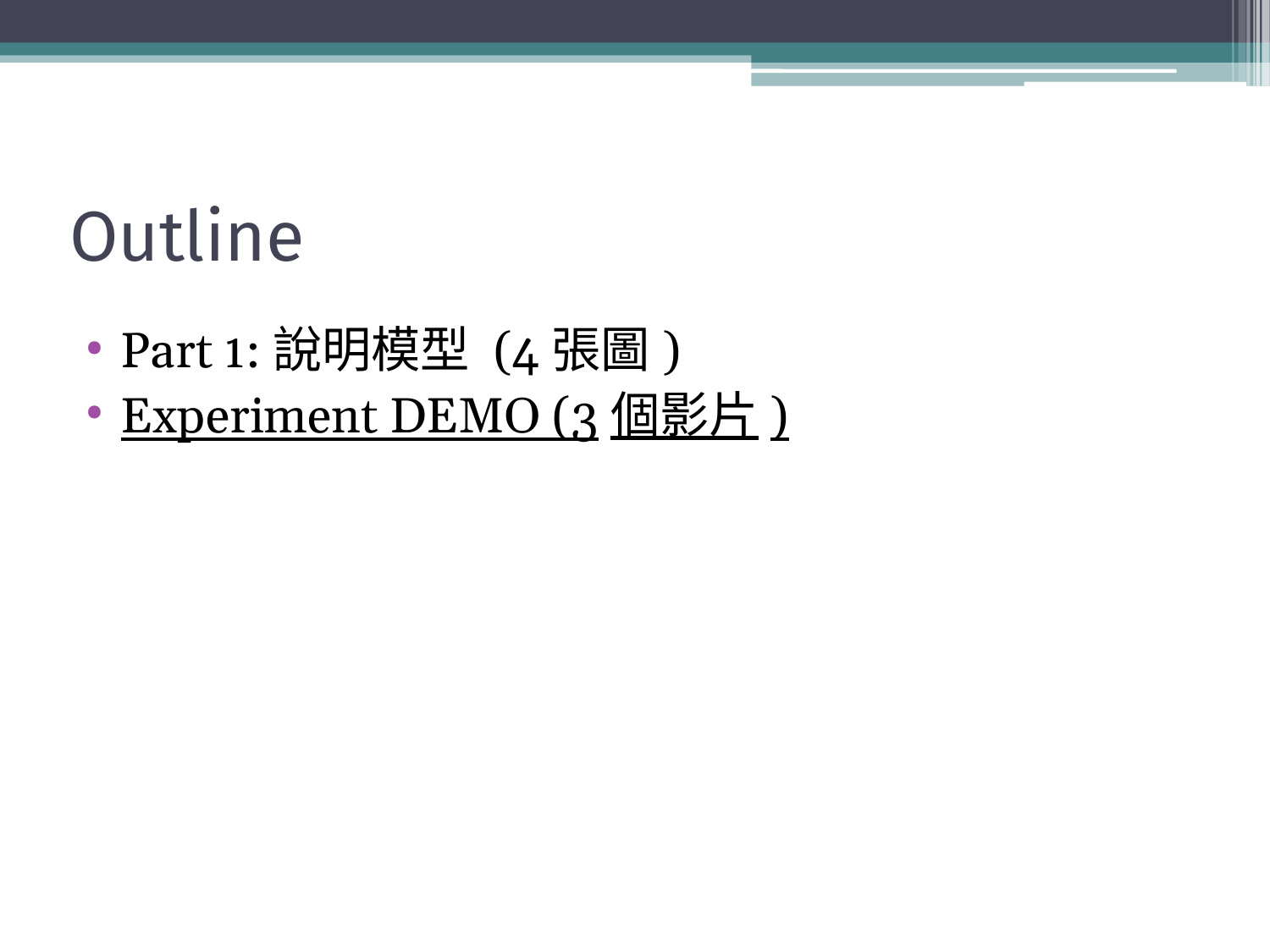

17
# Outline
Part 1:說明模型 (4張圖)
Experiment DEMO (3個影片)